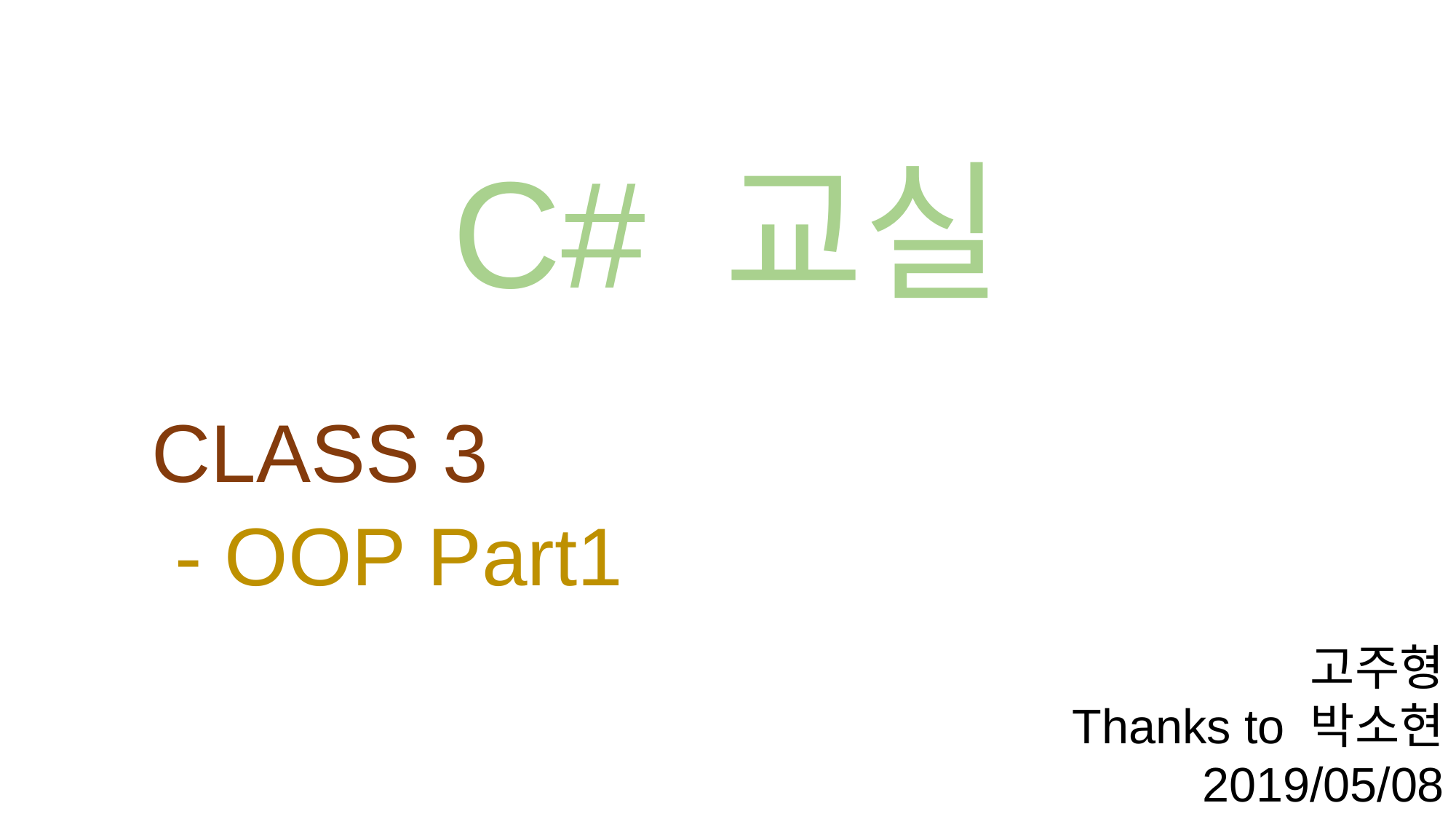

# C# 교실
CLASS 3
 - OOP Part1
고주형
Thanks to 박소현
2019/05/08